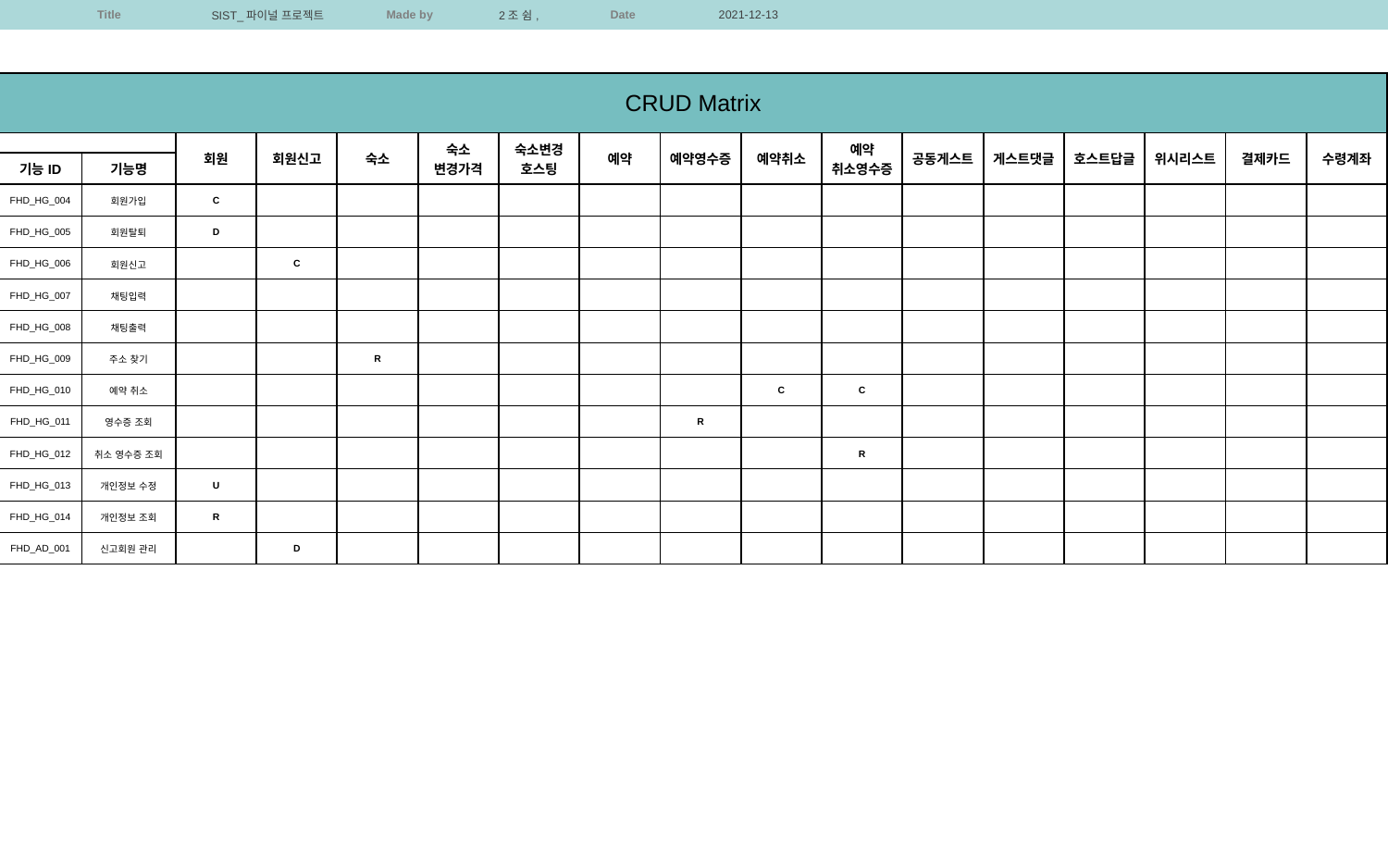

| CRUD Matrix |  |  |  |  |  |  |  |  |  |  |  |  |  |  |  |  |
| --- | --- | --- | --- | --- | --- | --- | --- | --- | --- | --- | --- | --- | --- | --- | --- | --- |
|  |  | 회원 | 회원신고 | 숙소 | 숙소 변경가격 | 숙소변경 호스팅 | 예약 | 예약영수증 | 예약취소 | 예약 취소영수증 | 공동게스트 | 게스트댓글 | 호스트답글 | 위시리스트 | 결제카드 | 수령계좌 |
| 기능ID | 기능명 |  |  |  |  |  |  |  |  |  |  |  |  |  |  |  |
| FHD\_HG\_004 | 회원가입 | C |  |  |  |  |  |  |  |  |  |  |  |  |  |  |
| FHD\_HG\_005 | 회원탈퇴 | D |  |  |  |  |  |  |  |  |  |  |  |  |  |  |
| FHD\_HG\_006 | 회원신고 |  | C |  |  |  |  |  |  |  |  |  |  |  |  |  |
| FHD\_HG\_007 | 채팅입력 |  |  |  |  |  |  |  |  |  |  |  |  |  |  |  |
| FHD\_HG\_008 | 채팅출력 |  |  |  |  |  |  |  |  |  |  |  |  |  |  |  |
| FHD\_HG\_009 | 주소 찾기 |  |  | R |  |  |  |  |  |  |  |  |  |  |  |  |
| FHD\_HG\_010 | 예약 취소 |  |  |  |  |  |  |  | C | C |  |  |  |  |  |  |
| FHD\_HG\_011 | 영수증 조회 |  |  |  |  |  |  | R |  |  |  |  |  |  |  |  |
| FHD\_HG\_012 | 취소 영수증 조회 |  |  |  |  |  |  |  |  | R |  |  |  |  |  |  |
| FHD\_HG\_013 | 개인정보 수정 | U |  |  |  |  |  |  |  |  |  |  |  |  |  |  |
| FHD\_HG\_014 | 개인정보 조회 | R |  |  |  |  |  |  |  |  |  |  |  |  |  |  |
| FHD\_AD\_001 | 신고회원 관리 |  | D |  |  |  |  |  |  |  |  |  |  |  |  |  |